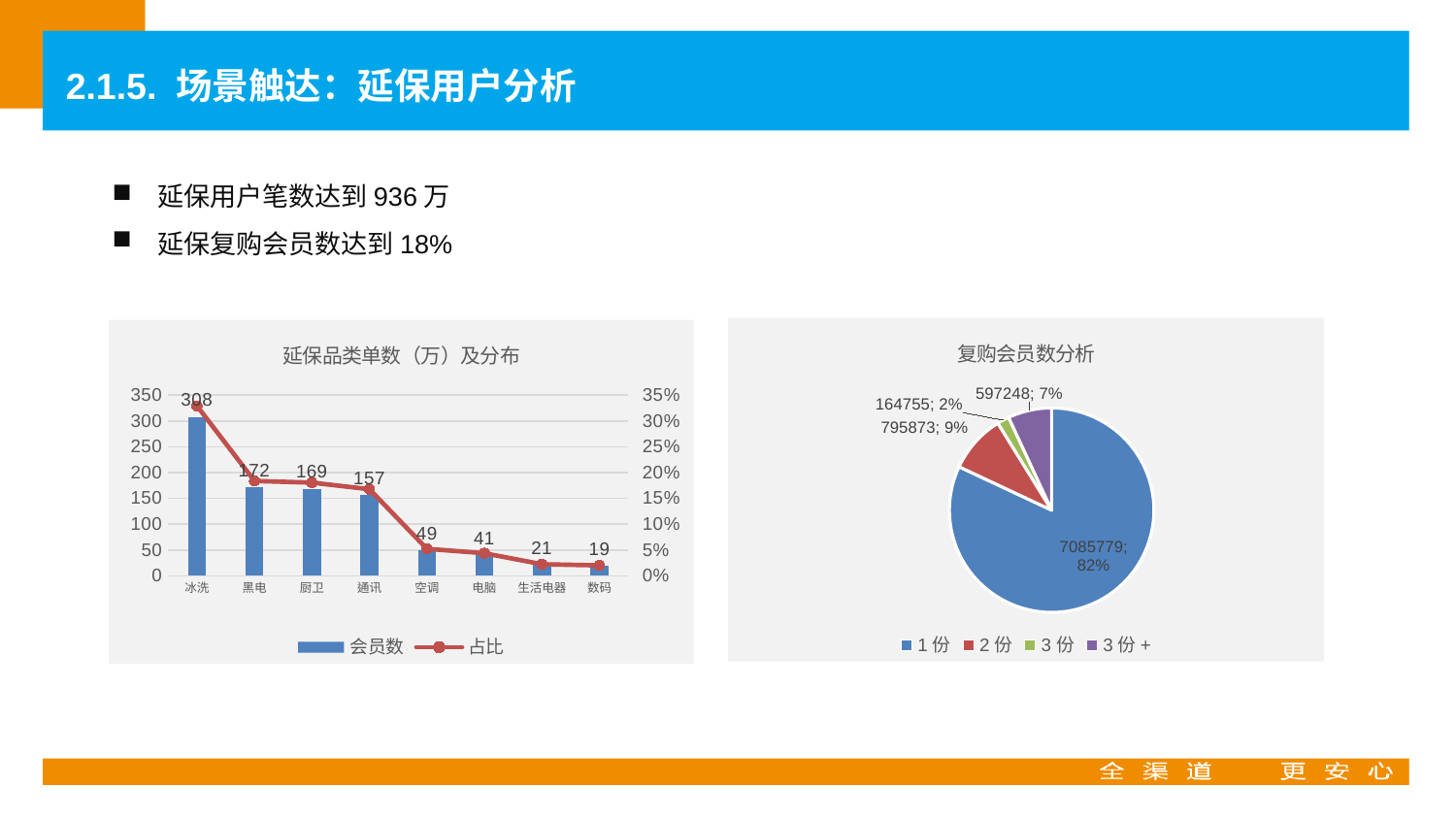

2.1.5. 场景触达：延保用户分析
延保用户笔数达到936万
延保复购会员数达到18%

### Chart: 复购会员数分析

| Category | 会员数 | 会员占比 |
|---|---|---|
| 1份 | 7085779.0 | 0.8197665223797109 |
| 2份 | 795873.0 | 0.09207597943231191 |
| 3份 | 164755.0 | 0.019060802403612822 |
| 3份+ | 597248.0 | 0.06909669578436436 |

### Chart: 延保品类单数（万）及分布

| Category | 会员数 | 占比 |
|---|---|---|
| 冰洗 | 308.0 | 0.32905982905982906 |
| 黑电 | 172.0 | 0.18376068376068377 |
| 厨卫 | 169.0 | 0.18055555555555555 |
| 通讯 | 157.0 | 0.16773504273504272 |
| 空调 | 49.0 | 0.05235042735042735 |
| 电脑 | 41.0 | 0.0438034188034188 |
| 生活电器 | 21.0 | 0.022435897435897436 |
| 数码 | 19.0 | 0.0202991452991453 |